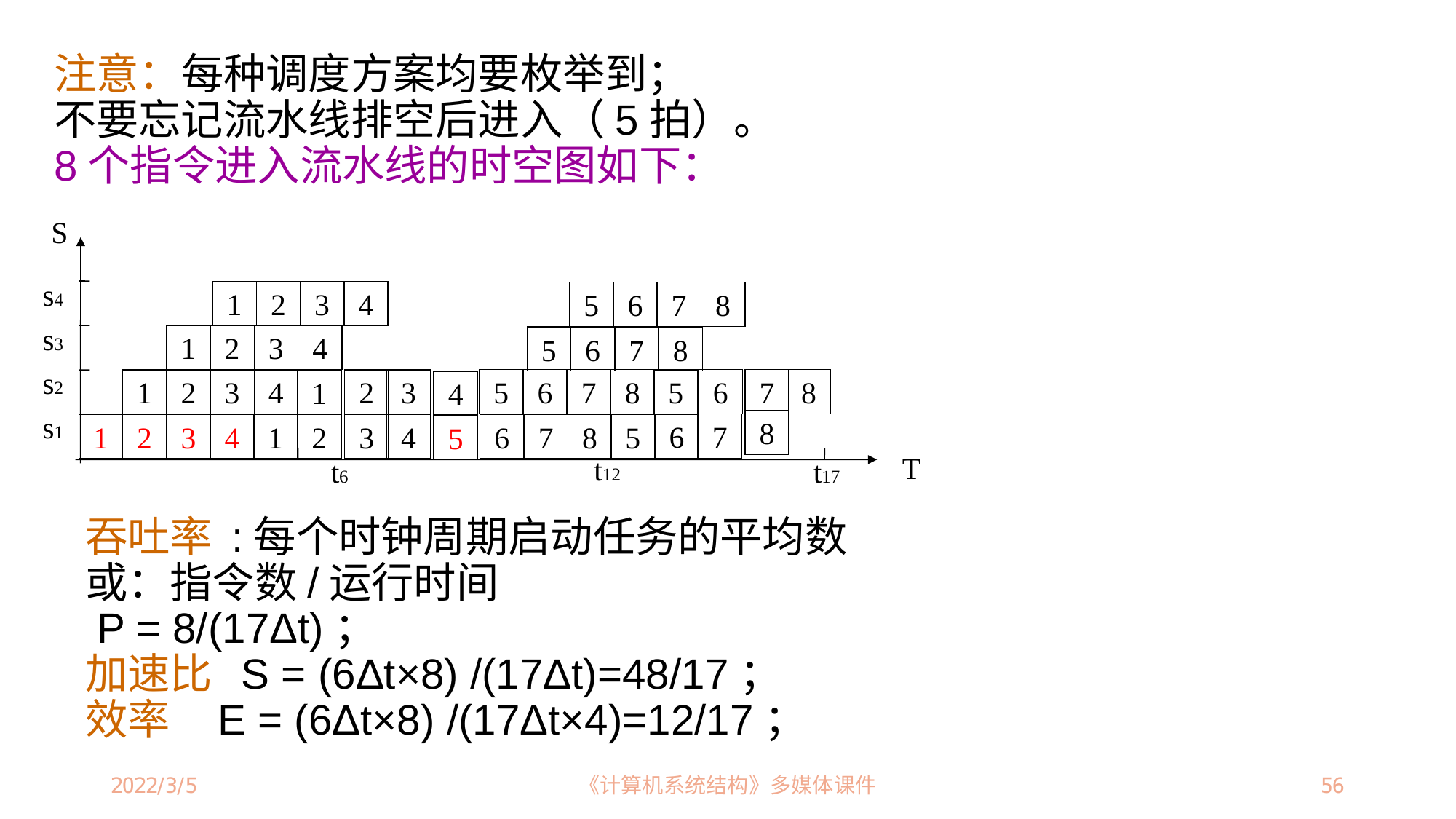

注意：每种调度方案均要枚举到；
不要忘记流水线排空后进入（5拍）。
8个指令进入流水线的时空图如下：
S

 s4

1
2
3
4
5
6
7
8
 s3
1
2
3
4

5
6
7
8
 s2
5
6
7
8
6
7
8
1
2
3
4
2
3
5

1
4
 s1
8
6
7
2
3
4
6
7
8
5
1
2
3
4
1
5
T
t12

t6
t17

吞吐率 :每个时钟周期启动任务的平均数
或：指令数/运行时间
 P = 8/(17Δt)；
加速比  S = (6Δt×8) /(17Δt)=48/17；
效率    E = (6Δt×8) /(17Δt×4)=12/17；
2022/3/5
《计算机系统结构》多媒体课件
56